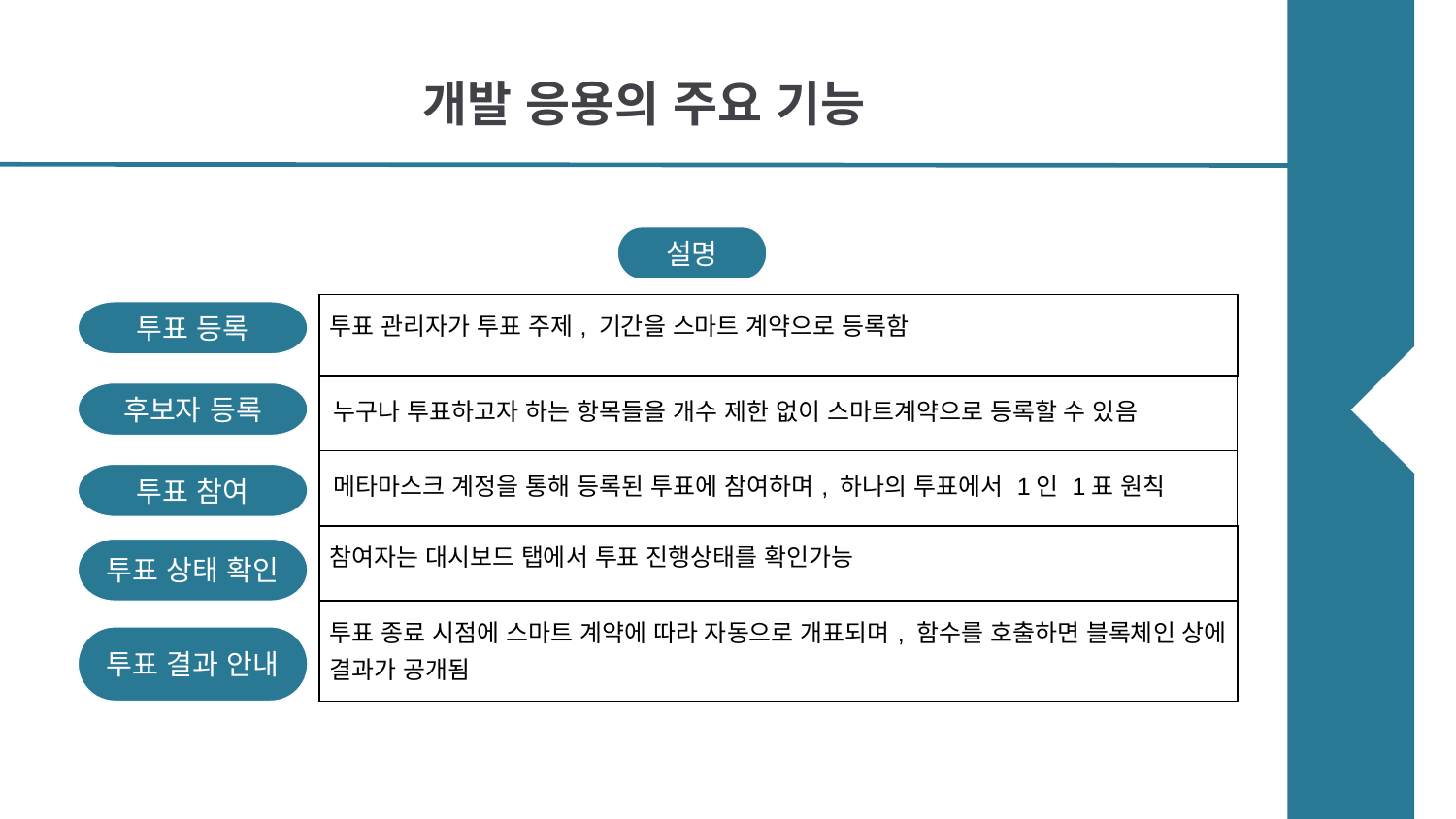

# 개발 응용의 주요 기능
설명
| 투표 관리자가 투표 주제, 기간을 스마트 계약으로 등록함 |
| --- |
| 누구나 투표하고자 하는 항목들을 개수 제한 없이 스마트계약으로 등록할 수 있음 |
| 메타마스크 계정을 통해 등록된 투표에 참여하며, 하나의 투표에서 1인 1표 원칙 |
| 참여자는 대시보드 탭에서 투표 진행상태를 확인가능 |
| 투표 종료 시점에 스마트 계약에 따라 자동으로 개표되며, 함수를 호출하면 블록체인 상에 결과가 공개됨 |
투표 등록
후보자 등록
투표 참여
투표 상태 확인
투표 결과 안내